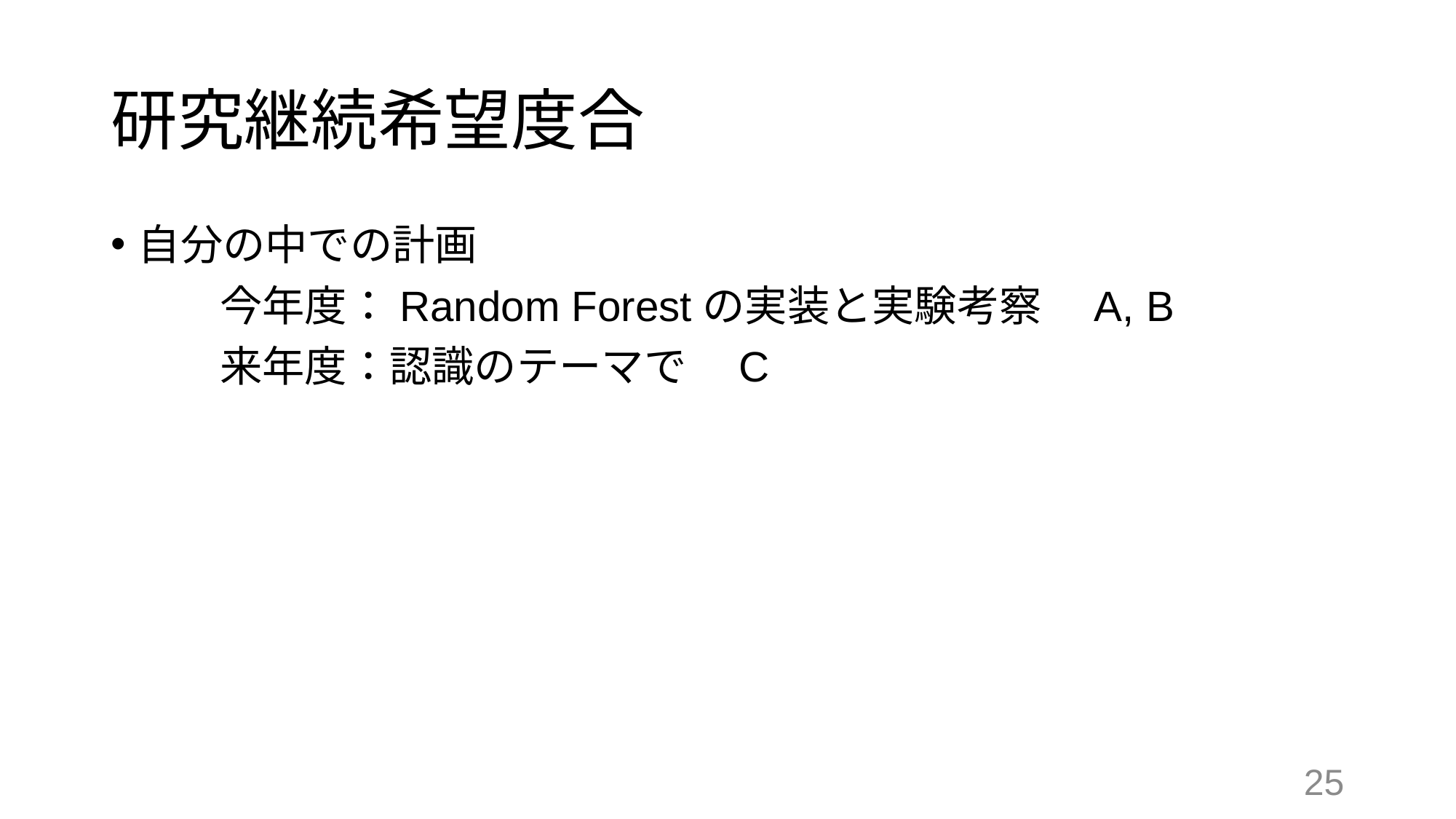

# 研究継続希望度合
自分の中での計画
	今年度：Random Forestの実装と実験考察　A, B
	来年度：認識のテーマで　C

25